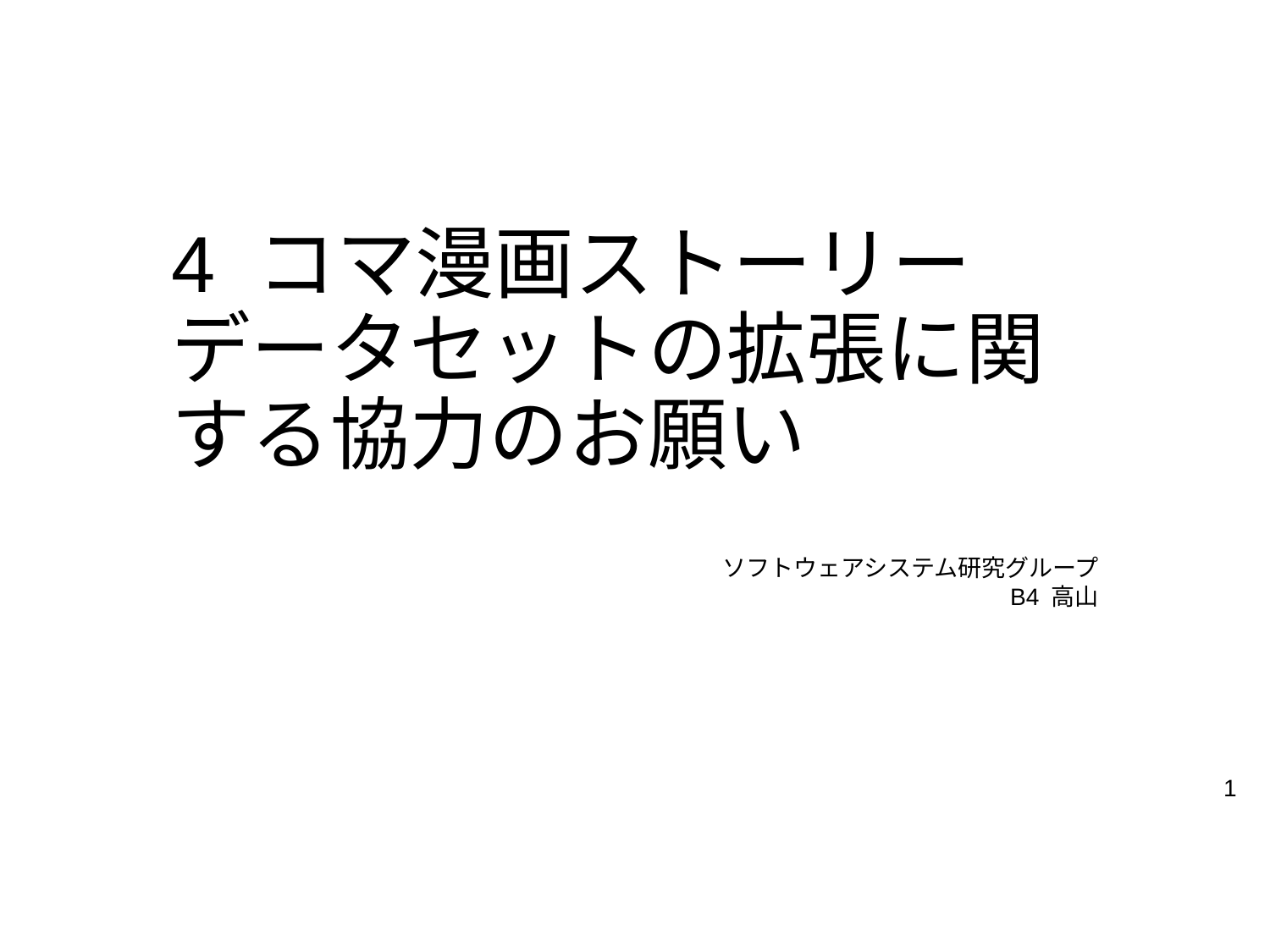

# 4 コマ漫画ストーリー データセットの拡張に関する協力のお願い
ソフトウェアシステム研究グループ
B4 高山
1